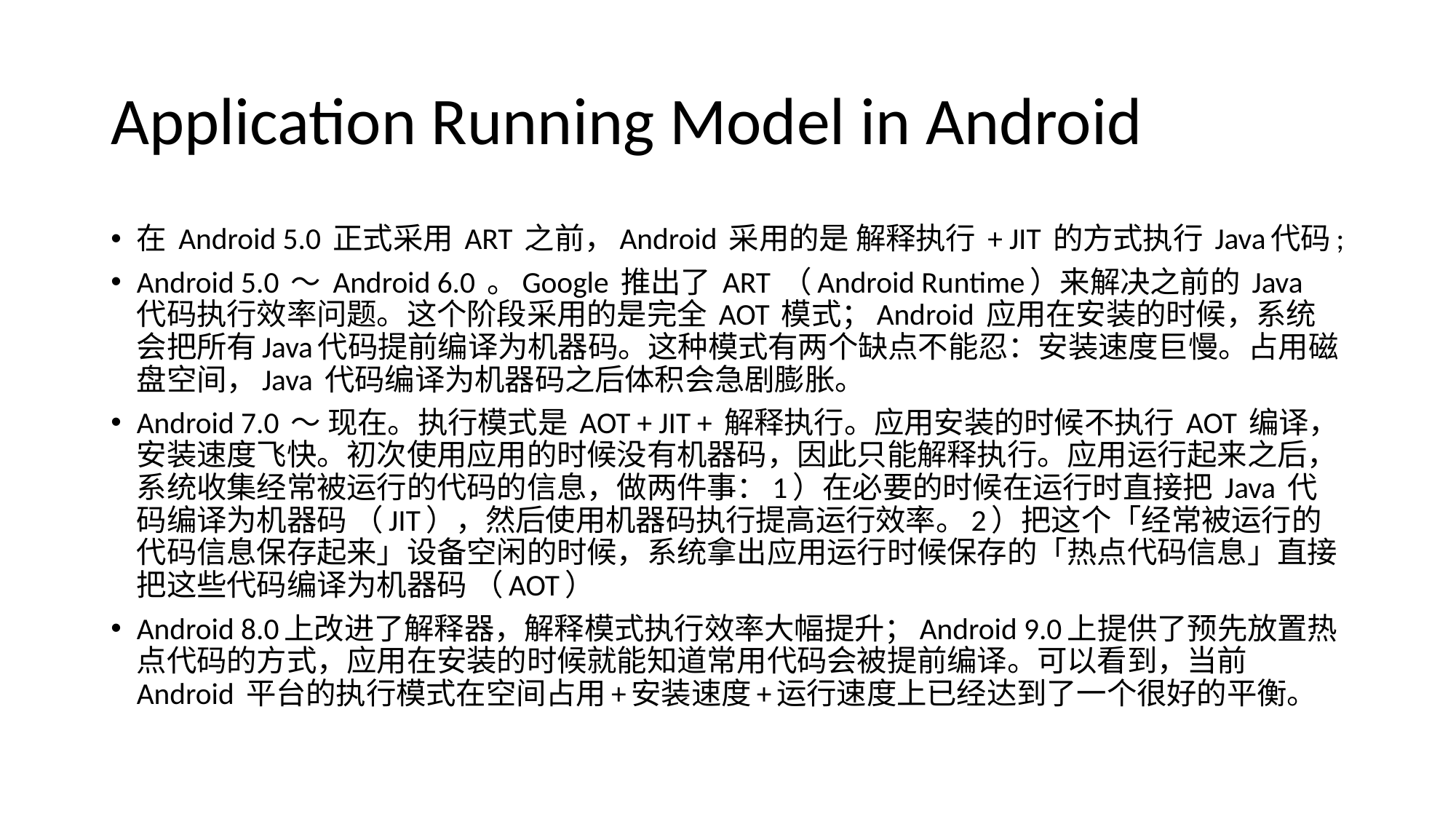

# Application Running Model in Android
在 Android 5.0 正式采用 ART 之前，Android 采用的是 解释执行 + JIT 的方式执行 Java代码;
Android 5.0 ～ Android 6.0 。Google 推出了 ART （Android Runtime）来解决之前的 Java 代码执行效率问题。这个阶段采用的是完全 AOT 模式；Android 应用在安装的时候，系统会把所有Java代码提前编译为机器码。这种模式有两个缺点不能忍：安装速度巨慢。占用磁盘空间，Java 代码编译为机器码之后体积会急剧膨胀。
Android 7.0 ～ 现在。执行模式是 AOT + JIT + 解释执行。应用安装的时候不执行 AOT 编译，安装速度飞快。初次使用应用的时候没有机器码，因此只能解释执行。应用运行起来之后，系统收集经常被运行的代码的信息，做两件事：1）在必要的时候在运行时直接把 Java 代码编译为机器码 （JIT），然后使用机器码执行提高运行效率。2）把这个「经常被运行的代码信息保存起来」设备空闲的时候，系统拿出应用运行时候保存的「热点代码信息」直接把这些代码编译为机器码 （AOT）
Android 8.0上改进了解释器，解释模式执行效率大幅提升；Android 9.0上提供了预先放置热点代码的方式，应用在安装的时候就能知道常用代码会被提前编译。可以看到，当前 Android 平台的执行模式在空间占用+安装速度+运行速度上已经达到了一个很好的平衡。